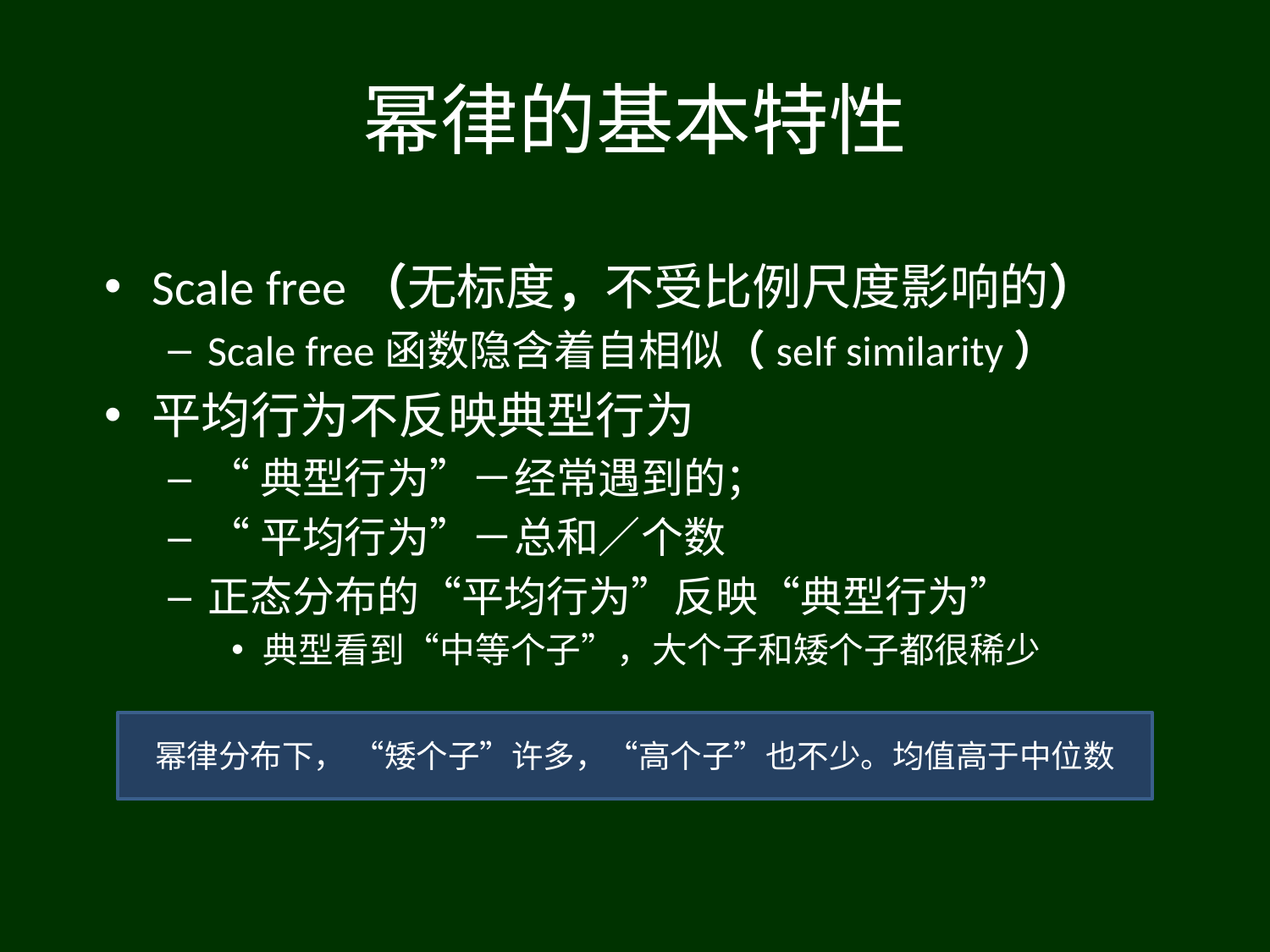

# 幂律的基本特性
Scale free（无标度，不受比例尺度影响的）
Scale free函数隐含着自相似（self similarity）
平均行为不反映典型行为
“典型行为”－经常遇到的；
“平均行为”－总和／个数
正态分布的“平均行为”反映“典型行为”
典型看到“中等个子”，大个子和矮个子都很稀少
幂律分布下， “矮个子”许多，“高个子”也不少。均值高于中位数